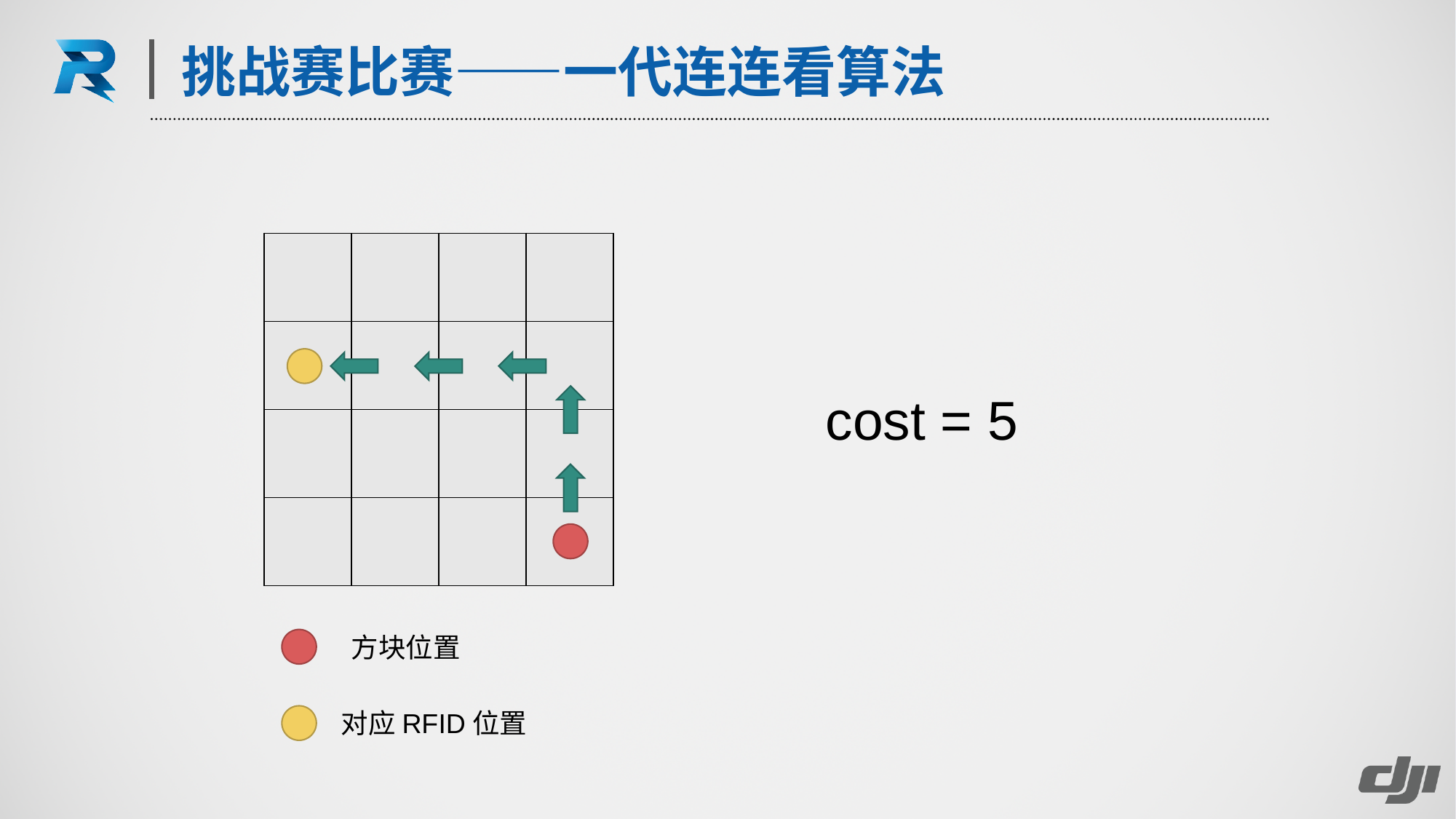

挑战赛比赛——一代连连看算法
|  |  |  |  |
| --- | --- | --- | --- |
|  |  |  |  |
|  |  |  |  |
|  |  |  |  |

cost = 5

方块位置

对应RFID位置